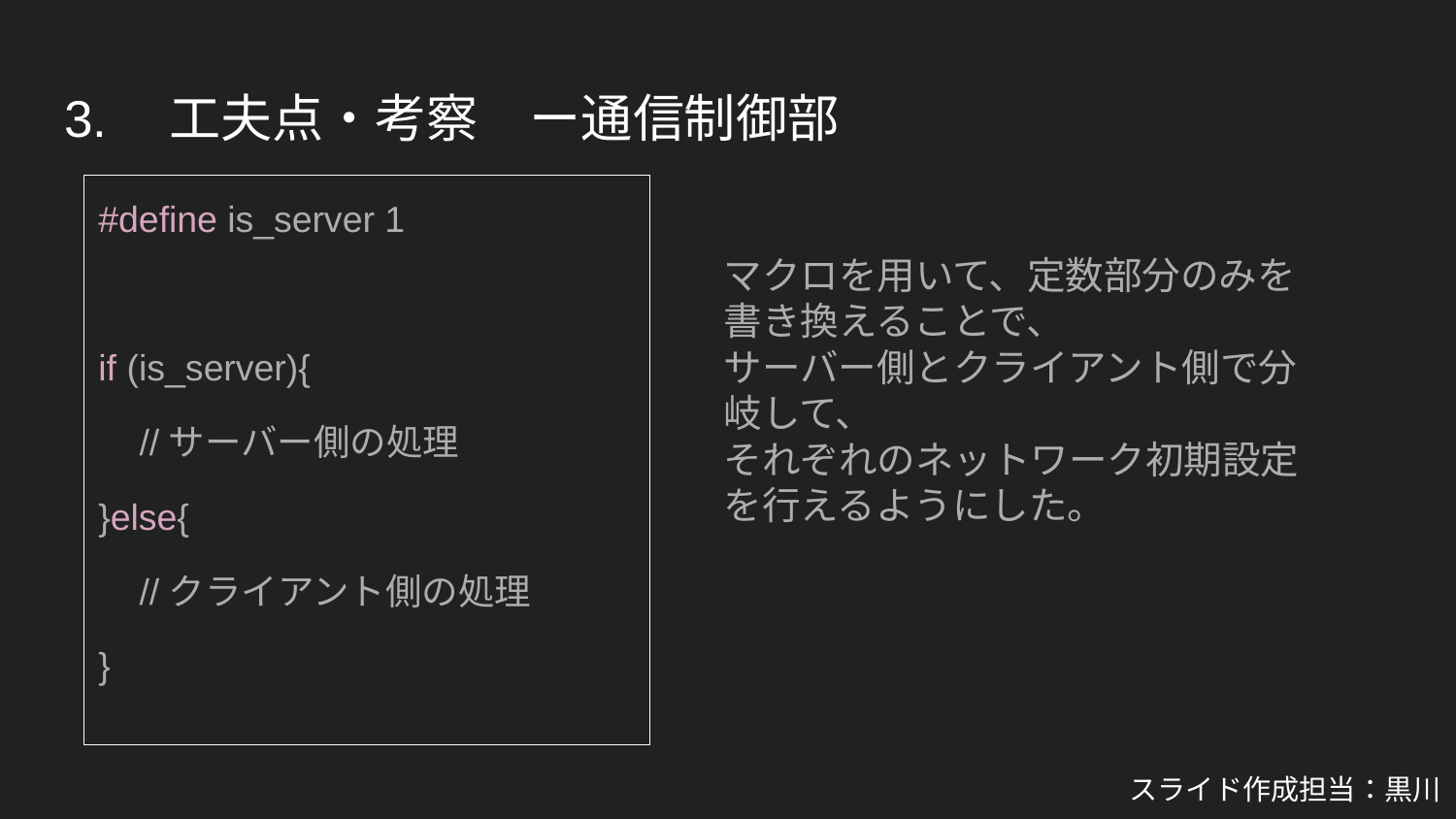

# 3.　工夫点・考察　ー通信制御部
#define is_server 1

if (is_server){
    //サーバー側の処理
}else{
    //クライアント側の処理
}
マクロを用いて、定数部分のみを書き換えることで、
サーバー側とクライアント側で分岐して、
それぞれのネットワーク初期設定を行えるようにした。
スライド作成担当：黒川